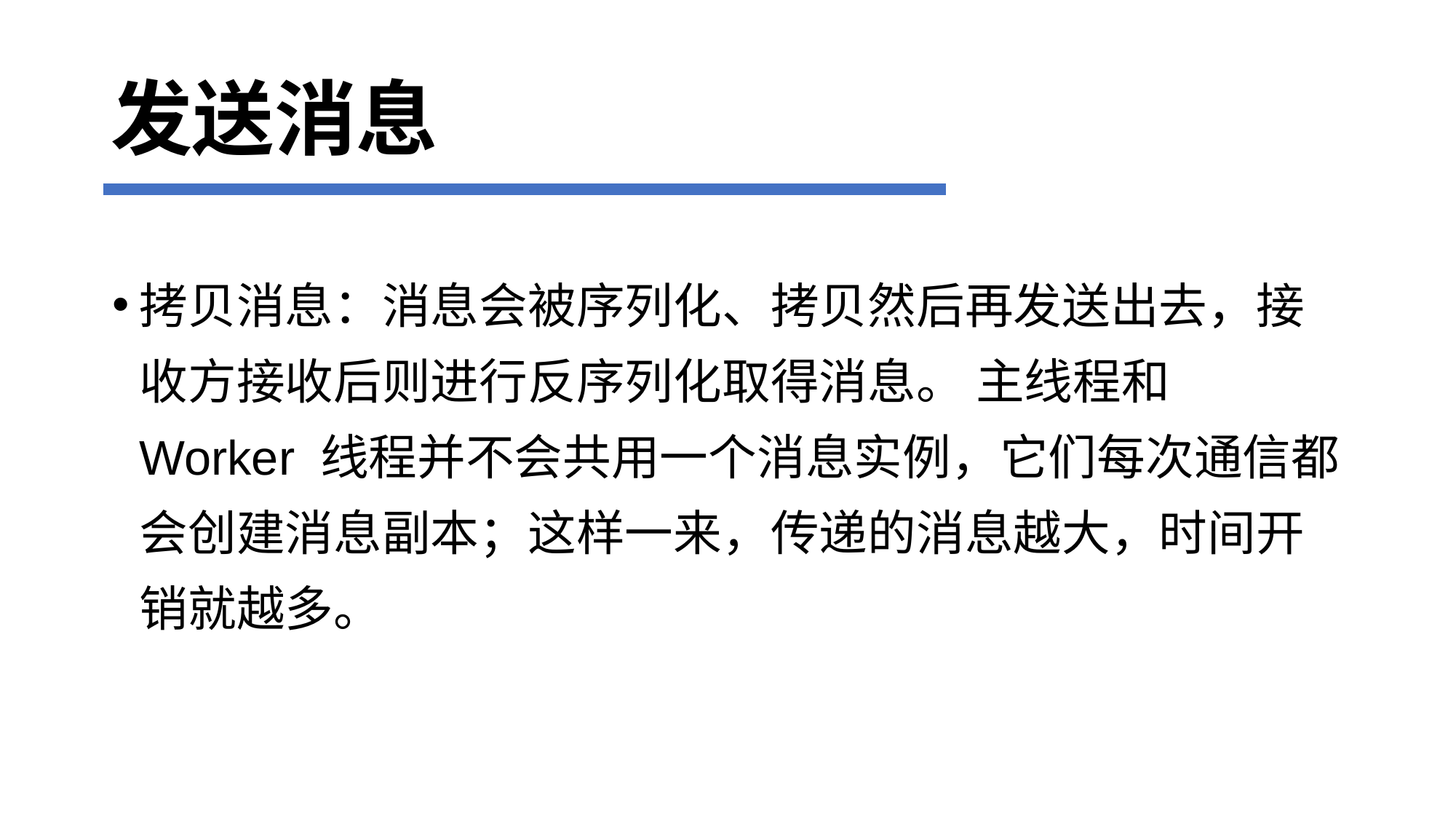

# 发送消息
拷贝消息：消息会被序列化、拷贝然后再发送出去，接收方接收后则进行反序列化取得消息。 主线程和 Worker 线程并不会共用一个消息实例，它们每次通信都会创建消息副本；这样一来，传递的消息越大，时间开销就越多。